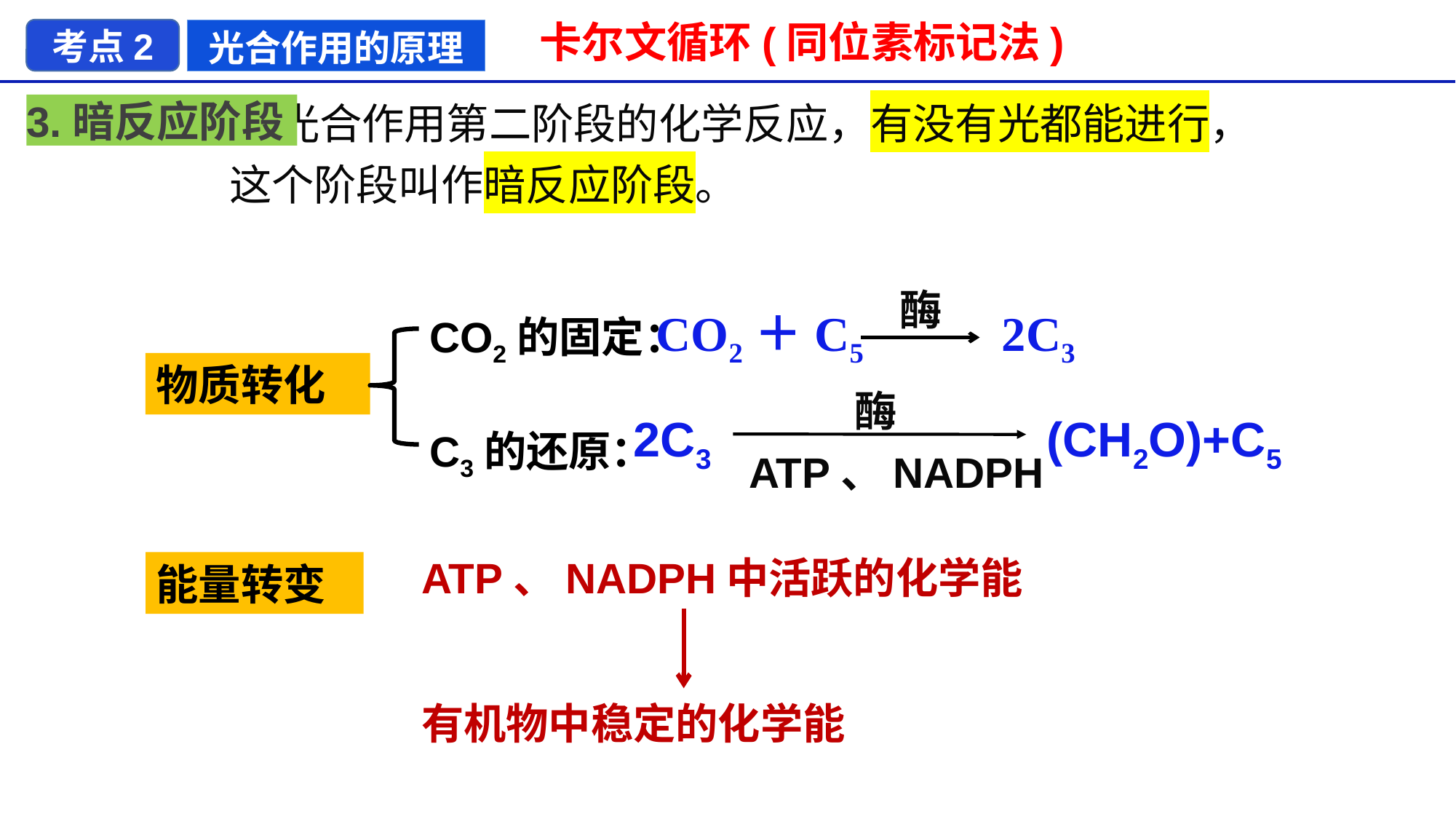

卡尔文循环(同位素标记法)
考点2
光合作用的原理

    光合作用第二阶段的化学反应，有没有光都能进行，
这个阶段叫作暗反应阶段。
3.暗反应阶段
酶
CO2＋C5             2C3
CO2的固定：

物质转化
酶
2C3                           (CH2O)+C5

ATP、NADPH
C3的还原：
ATP、NADPH中活跃的化学能
有机物中稳定的化学能
能量转变